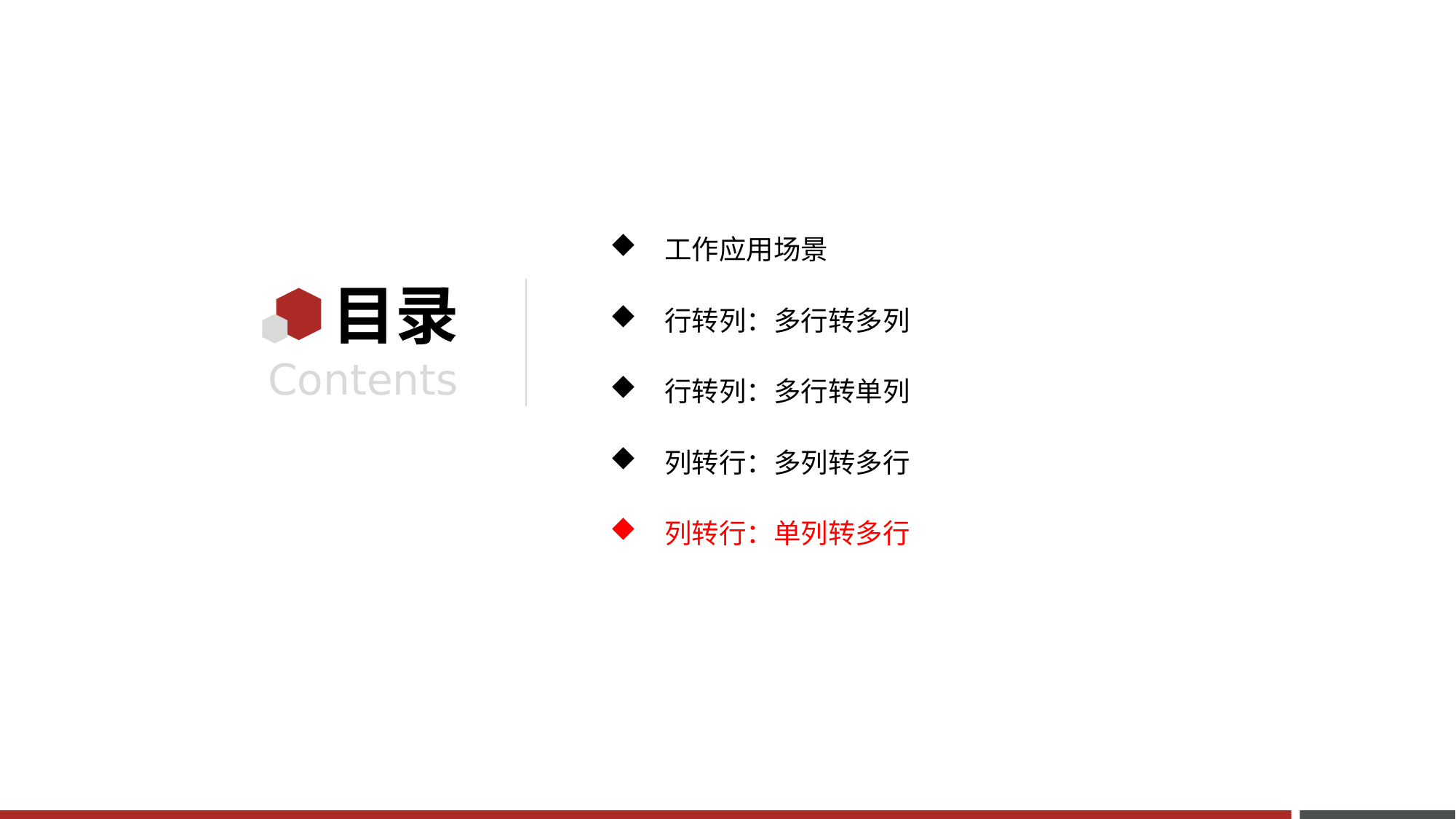

工作应用场景
行转列：多行转多列
行转列：多行转单列
列转行：多列转多行
列转行：单列转多行